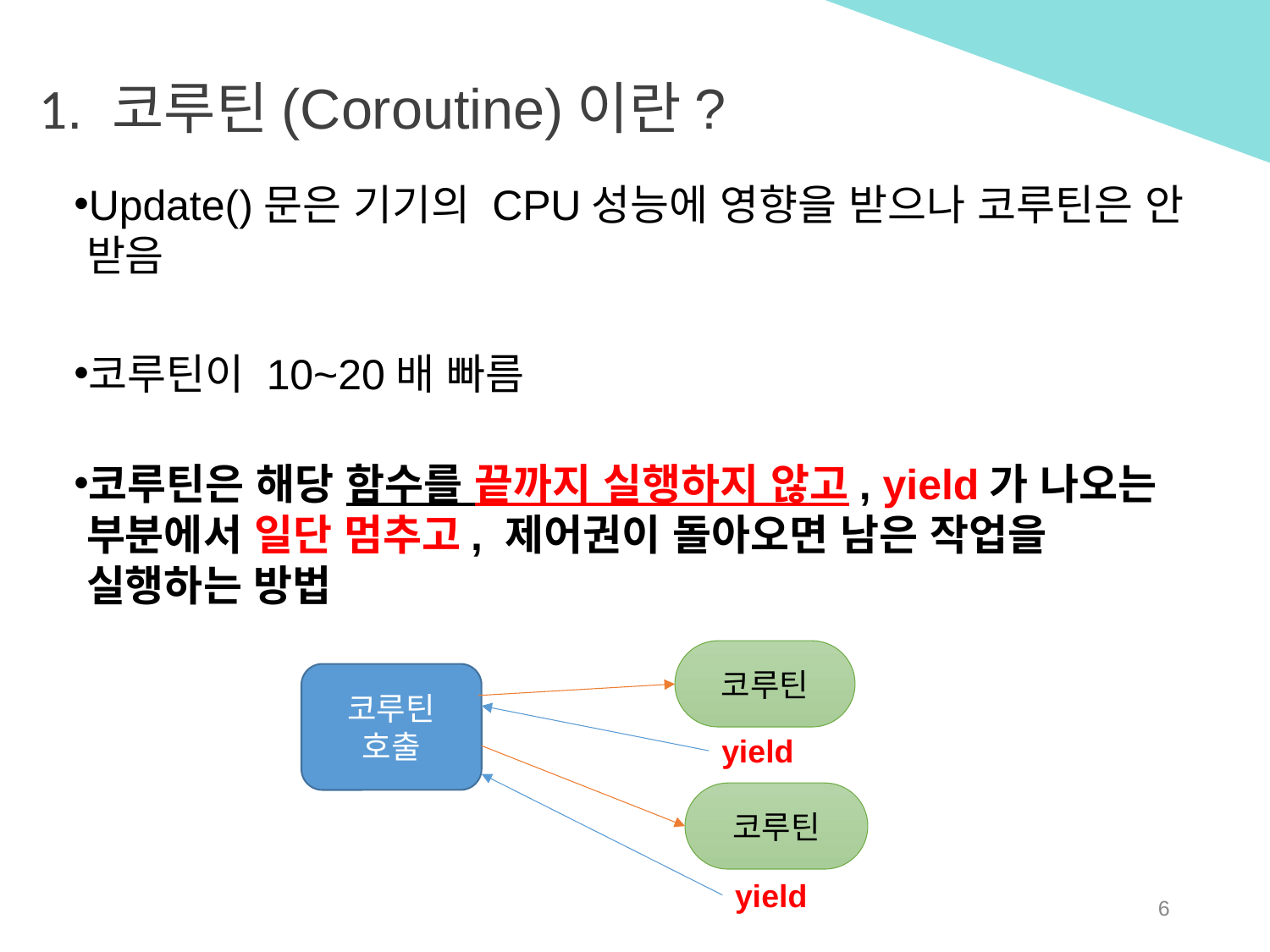

1. 코루틴(Coroutine)이란?
Update()문은 기기의 CPU성능에 영향을 받으나 코루틴은 안 받음

코루틴이 10~20배 빠름

코루틴은 해당 함수를 끝까지 실행하지 않고, yield가 나오는 부분에서 일단 멈추고, 제어권이 돌아오면 남은 작업을 실행하는 방법

코루틴
코루틴
호출
yield
코루틴
yield
6